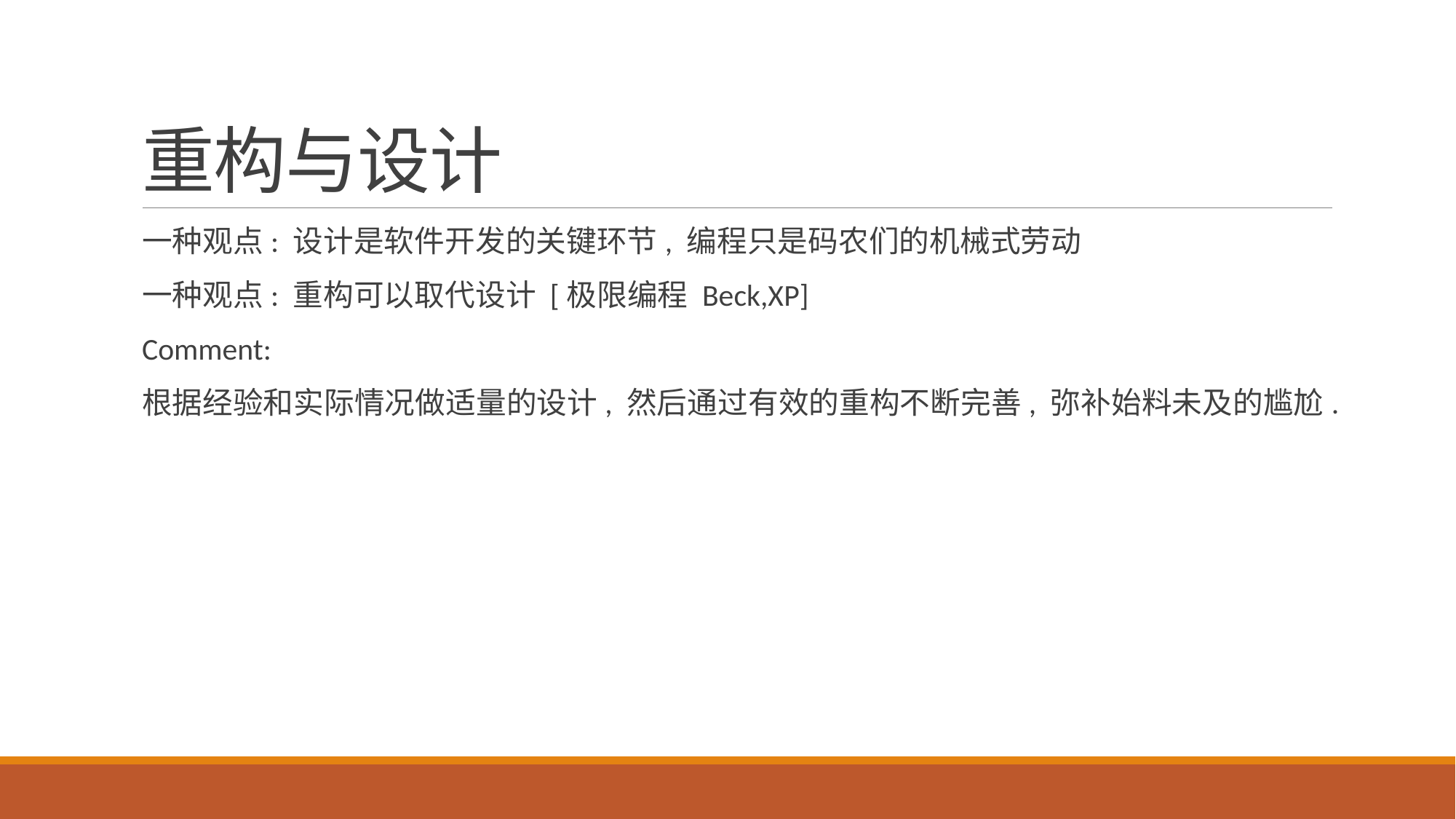

# 重构与设计
一种观点: 设计是软件开发的关键环节, 编程只是码农们的机械式劳动
一种观点: 重构可以取代设计 [极限编程 Beck,XP]
Comment:
根据经验和实际情况做适量的设计, 然后通过有效的重构不断完善, 弥补始料未及的尴尬.